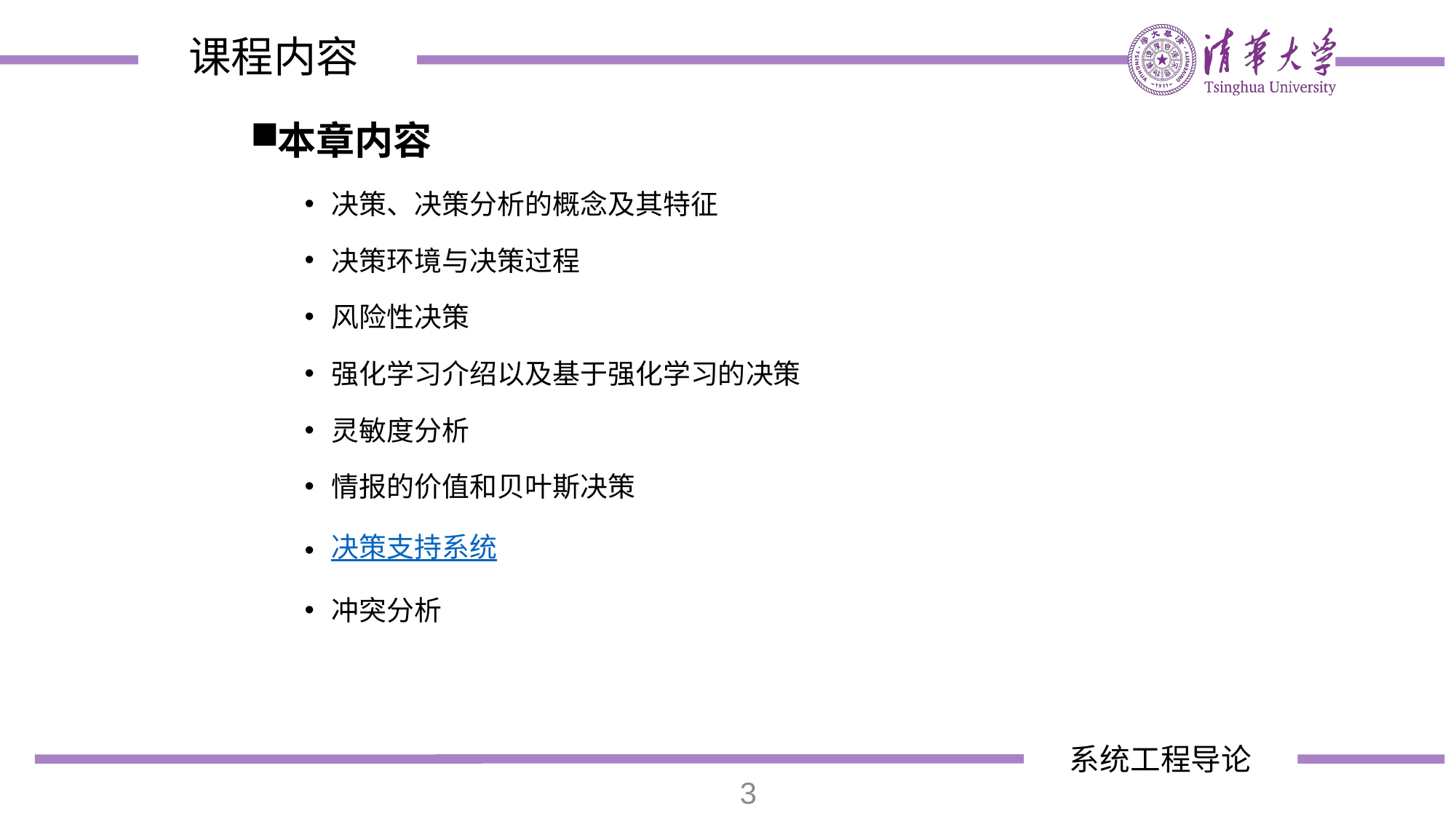

课程内容
本章内容
决策、决策分析的概念及其特征
决策环境与决策过程
风险性决策
强化学习介绍以及基于强化学习的决策
灵敏度分析
情报的价值和贝叶斯决策
决策支持系统
冲突分析